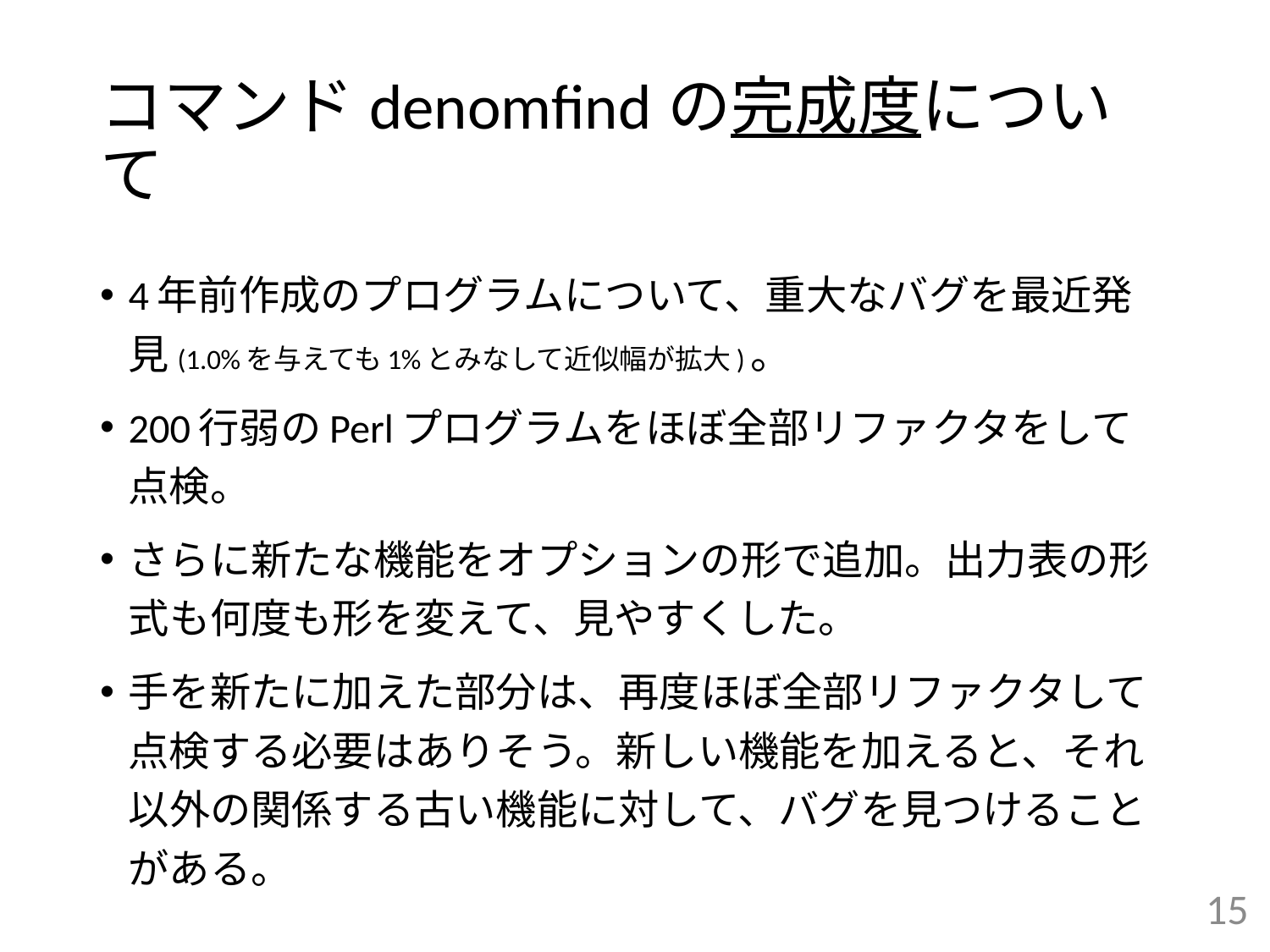

# コマンドdenomfindの完成度について
4年前作成のプログラムについて、重大なバグを最近発見(1.0%を与えても1%とみなして近似幅が拡大)。
200行弱のPerlプログラムをほぼ全部リファクタをして点検。
さらに新たな機能をオプションの形で追加。出力表の形式も何度も形を変えて、見やすくした。
手を新たに加えた部分は、再度ほぼ全部リファクタして点検する必要はありそう。新しい機能を加えると、それ以外の関係する古い機能に対して、バグを見つけることがある。

15